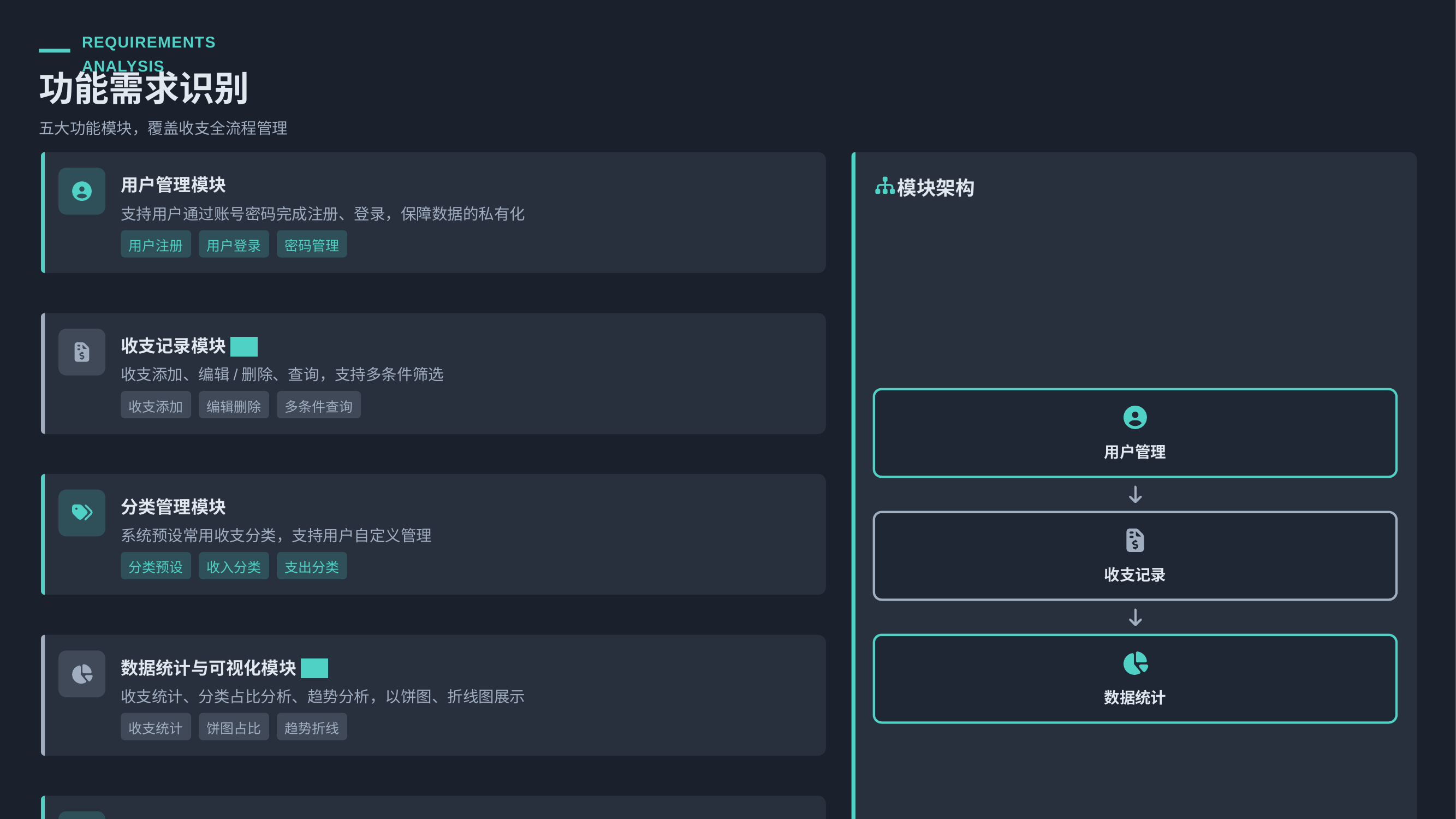

REQUIREMENTS ANALYSIS

功能需求识别
五大功能模块，覆盖收支全流程管理

用户管理模块
模块架构

支持用户通过账号密码完成注册、登录，保障数据的私有化

用户注册

用户登录

密码管理

收支记录模块 核心

收支添加、编辑/删除、查询，支持多条件筛选

收支添加

编辑删除

多条件查询

用户管理

分类管理模块

系统预设常用收支分类，支持用户自定义管理

分类预设

收入分类

支出分类
收支记录

数据统计与可视化模块 核心

收支统计、分类占比分析、趋势分析，以饼图、折线图展示
数据统计

收支统计

饼图占比

趋势折线

数据管理模块

支持将收支数据导出为Excel/CSV格式，方便用户备份或二次处理

数据导出

Excel格式

CSV格式